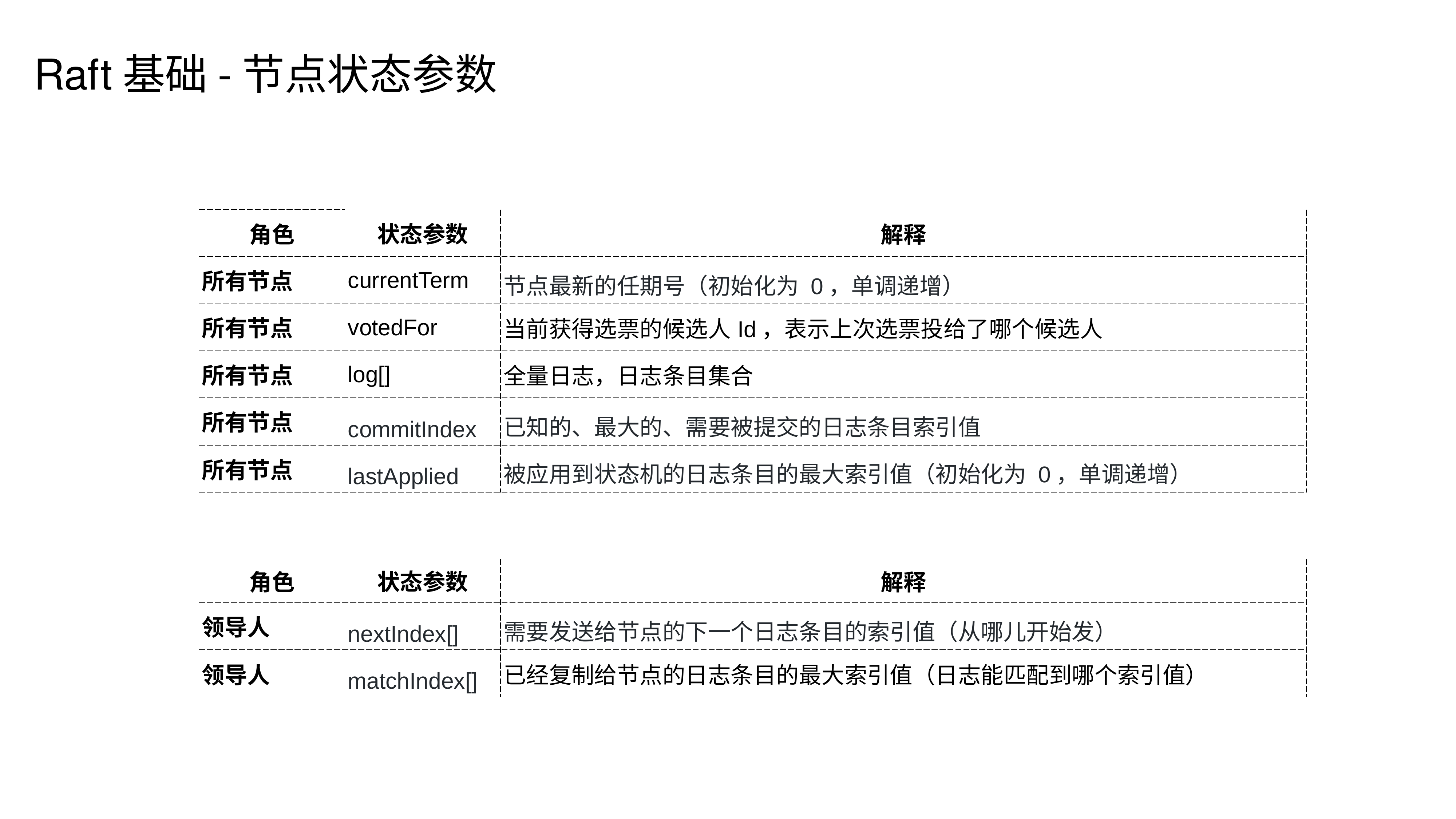

Raft基础-节点状态参数
| 角色 | 状态参数 | 解释 |
| --- | --- | --- |
| 所有节点 | currentTerm | 节点最新的任期号（初始化为 0，单调递增） |
| 所有节点 | votedFor | 当前获得选票的候选人Id，表示上次选票投给了哪个候选人 |
| 所有节点 | log[] | 全量日志，日志条目集合 |
| 所有节点 | commitIndex | 已知的、最大的、需要被提交的日志条目索引值 |
| 所有节点 | lastApplied | 被应用到状态机的日志条目的最大索引值（初始化为 0，单调递增） |
| 角色 | 状态参数 | 解释 |
| --- | --- | --- |
| 领导人 | nextIndex[] | 需要发送给节点的下一个日志条目的索引值（从哪儿开始发） |
| 领导人 | matchIndex[] | 已经复制给节点的日志条目的最大索引值（日志能匹配到哪个索引值） |